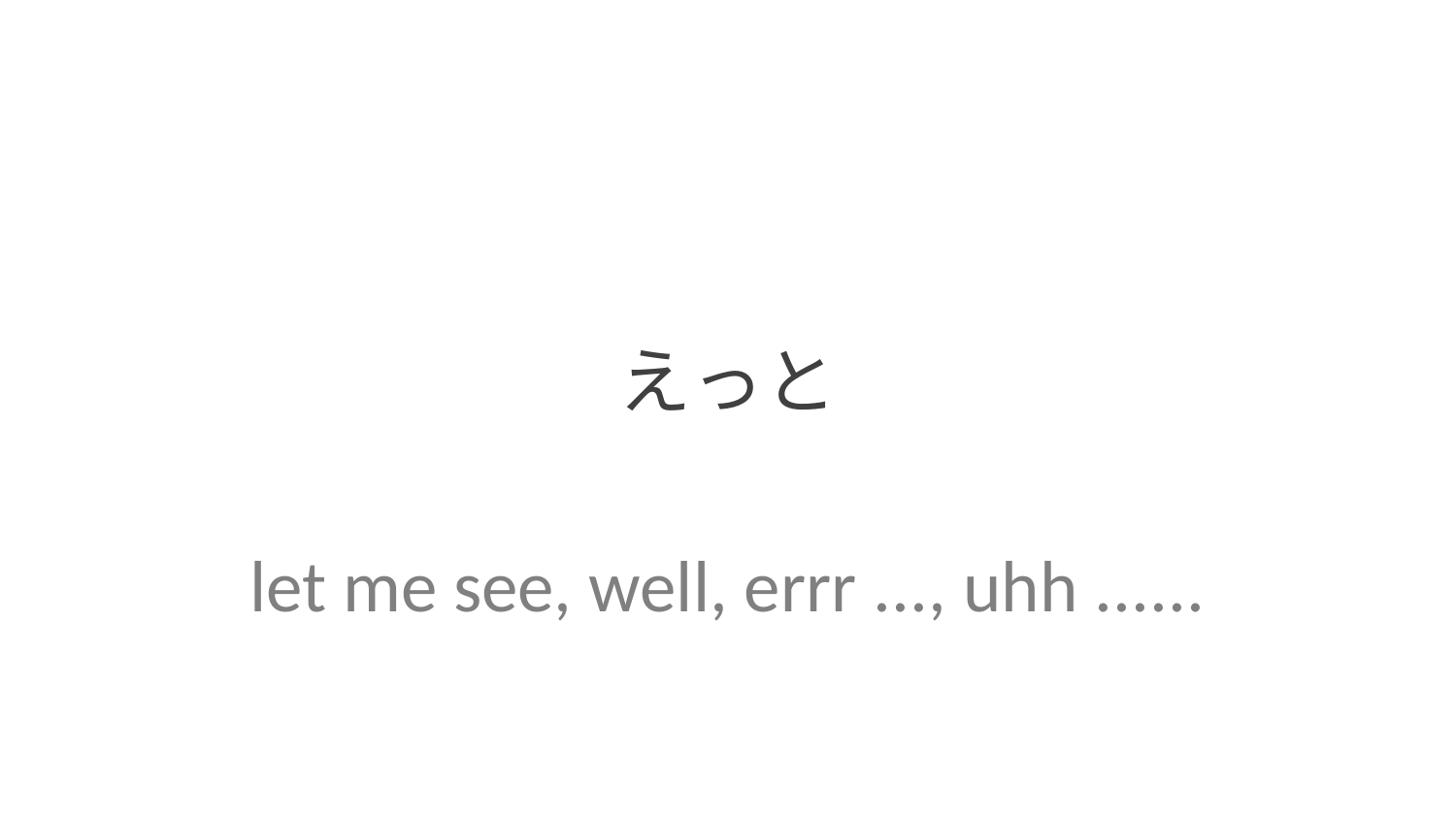

えっと
let me see, well, errr ..., uhh ......